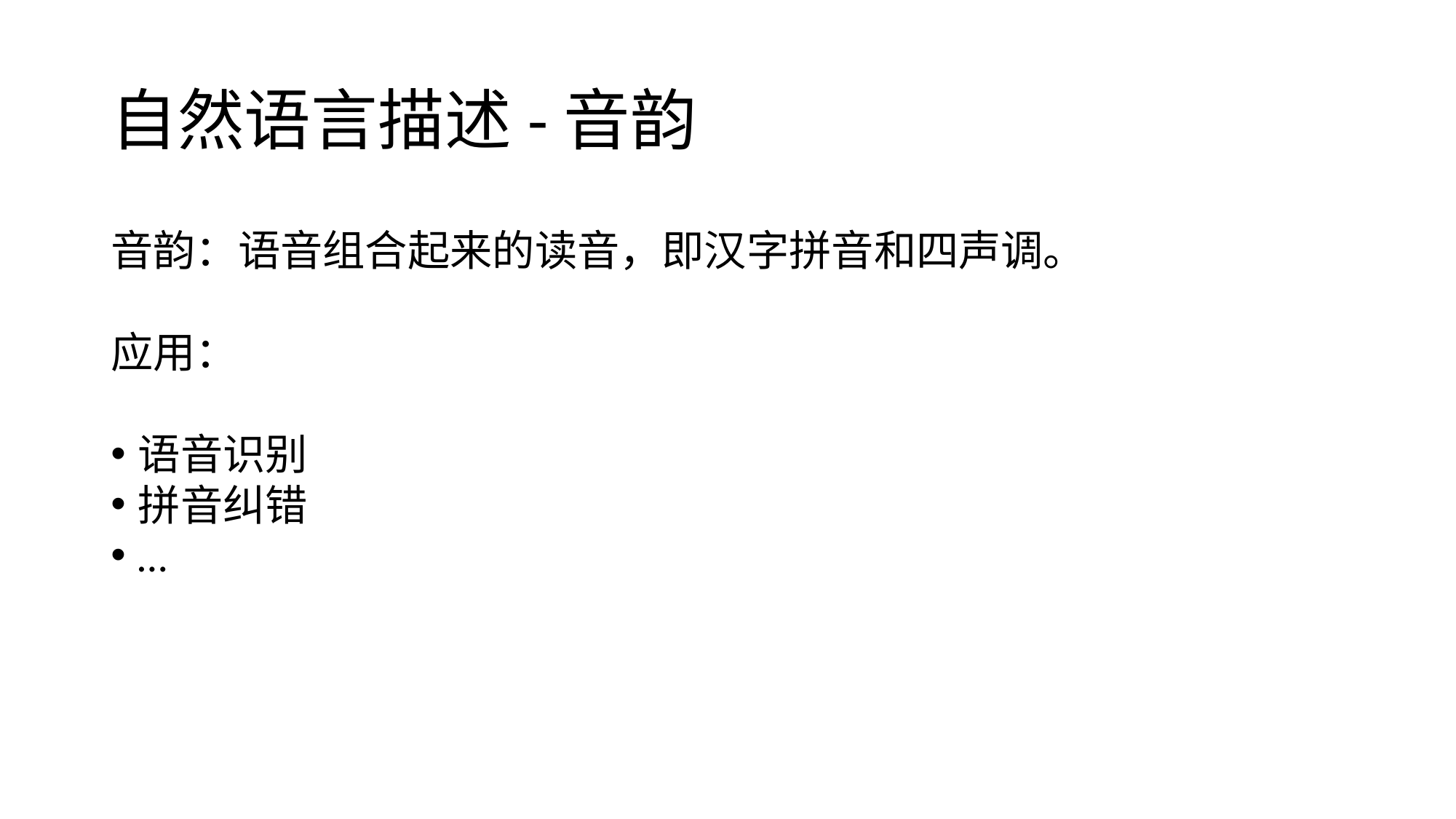

# 自然语言描述-音韵
音韵：语音组合起来的读音，即汉字拼音和四声调。

应用：

语音识别
拼音纠错
…